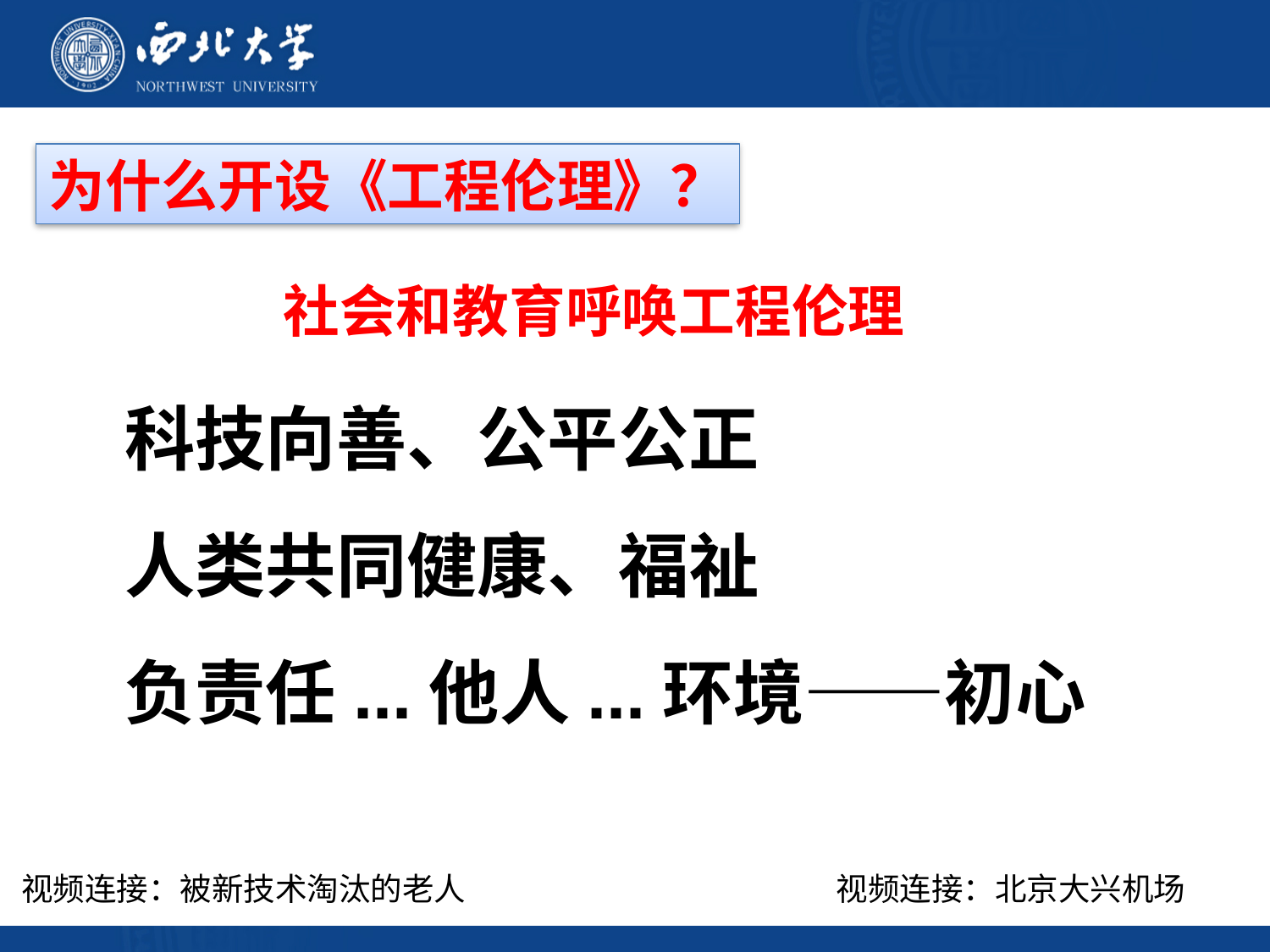

为什么开设《工程伦理》？
社会和教育呼唤工程伦理
科技向善、公平公正
人类共同健康、福祉
负责任...他人...环境——初心
视频连接：被新技术淘汰的老人
视频连接：北京大兴机场